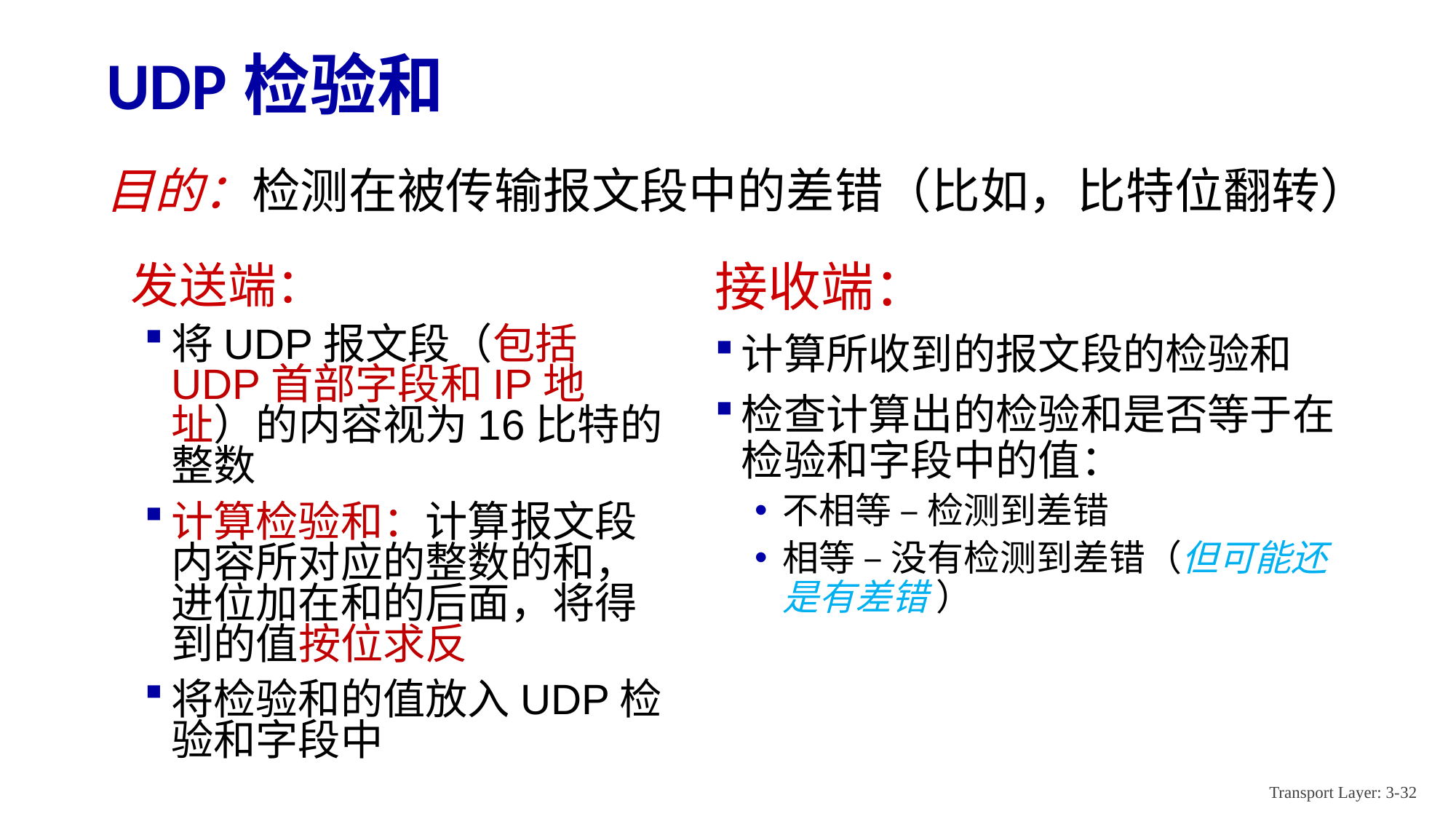

# UDP检验和
目的：检测在被传输报文段中的差错（比如，比特位翻转）

接收端：
计算所收到的报文段的检验和
检查计算出的检验和是否等于在检验和字段中的值：
不相等 – 检测到差错
相等 – 没有检测到差错（但可能还是有差错 ）
发送端：
将UDP报文段（包括UDP首部字段和IP地址）的内容视为16比特的整数
计算检验和：计算报文段内容所对应的整数的和，进位加在和的后面，将得到的值按位求反
将检验和的值放入UDP检验和字段中

Transport Layer: 3-32